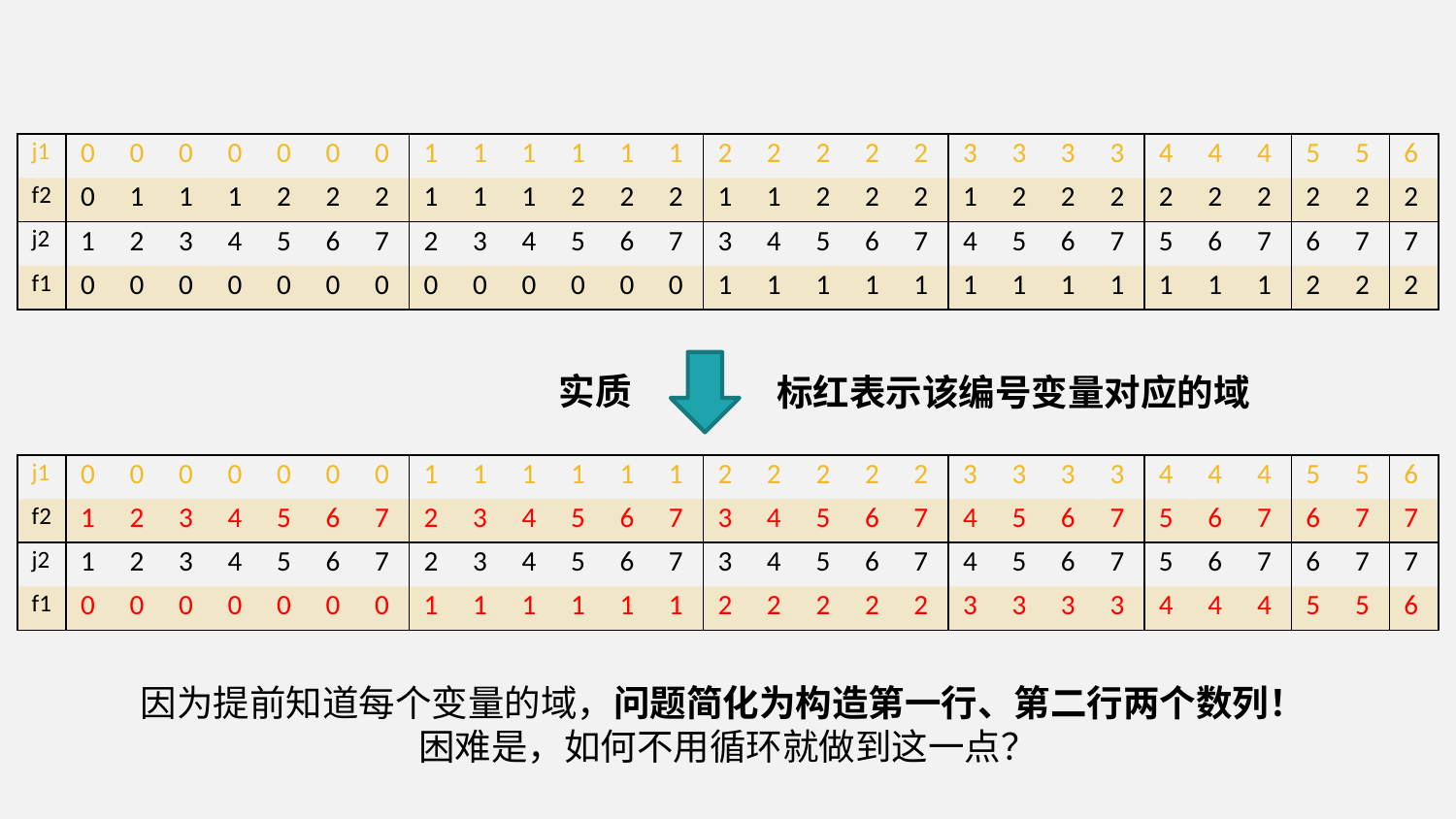

| j1 | 0 | 0 | 0 | 0 | 0 | 0 | 0 | 1 | 1 | 1 | 1 | 1 | 1 | 2 | 2 | 2 | 2 | 2 | 3 | 3 | 3 | 3 | 4 | 4 | 4 | 5 | 5 | 6 |
| --- | --- | --- | --- | --- | --- | --- | --- | --- | --- | --- | --- | --- | --- | --- | --- | --- | --- | --- | --- | --- | --- | --- | --- | --- | --- | --- | --- | --- |
| f2 | 0 | 1 | 1 | 1 | 2 | 2 | 2 | 1 | 1 | 1 | 2 | 2 | 2 | 1 | 1 | 2 | 2 | 2 | 1 | 2 | 2 | 2 | 2 | 2 | 2 | 2 | 2 | 2 |
| j2 | 1 | 2 | 3 | 4 | 5 | 6 | 7 | 2 | 3 | 4 | 5 | 6 | 7 | 3 | 4 | 5 | 6 | 7 | 4 | 5 | 6 | 7 | 5 | 6 | 7 | 6 | 7 | 7 |
| f1 | 0 | 0 | 0 | 0 | 0 | 0 | 0 | 0 | 0 | 0 | 0 | 0 | 0 | 1 | 1 | 1 | 1 | 1 | 1 | 1 | 1 | 1 | 1 | 1 | 1 | 2 | 2 | 2 |

实质
标红表示该编号变量对应的域
| j1 | 0 | 0 | 0 | 0 | 0 | 0 | 0 | 1 | 1 | 1 | 1 | 1 | 1 | 2 | 2 | 2 | 2 | 2 | 3 | 3 | 3 | 3 | 4 | 4 | 4 | 5 | 5 | 6 |
| --- | --- | --- | --- | --- | --- | --- | --- | --- | --- | --- | --- | --- | --- | --- | --- | --- | --- | --- | --- | --- | --- | --- | --- | --- | --- | --- | --- | --- |
| f2 | 1 | 2 | 3 | 4 | 5 | 6 | 7 | 2 | 3 | 4 | 5 | 6 | 7 | 3 | 4 | 5 | 6 | 7 | 4 | 5 | 6 | 7 | 5 | 6 | 7 | 6 | 7 | 7 |
| j2 | 1 | 2 | 3 | 4 | 5 | 6 | 7 | 2 | 3 | 4 | 5 | 6 | 7 | 3 | 4 | 5 | 6 | 7 | 4 | 5 | 6 | 7 | 5 | 6 | 7 | 6 | 7 | 7 |
| f1 | 0 | 0 | 0 | 0 | 0 | 0 | 0 | 1 | 1 | 1 | 1 | 1 | 1 | 2 | 2 | 2 | 2 | 2 | 3 | 3 | 3 | 3 | 4 | 4 | 4 | 5 | 5 | 6 |
因为提前知道每个变量的域，问题简化为构造第一行、第二行两个数列！
困难是，如何不用循环就做到这一点？